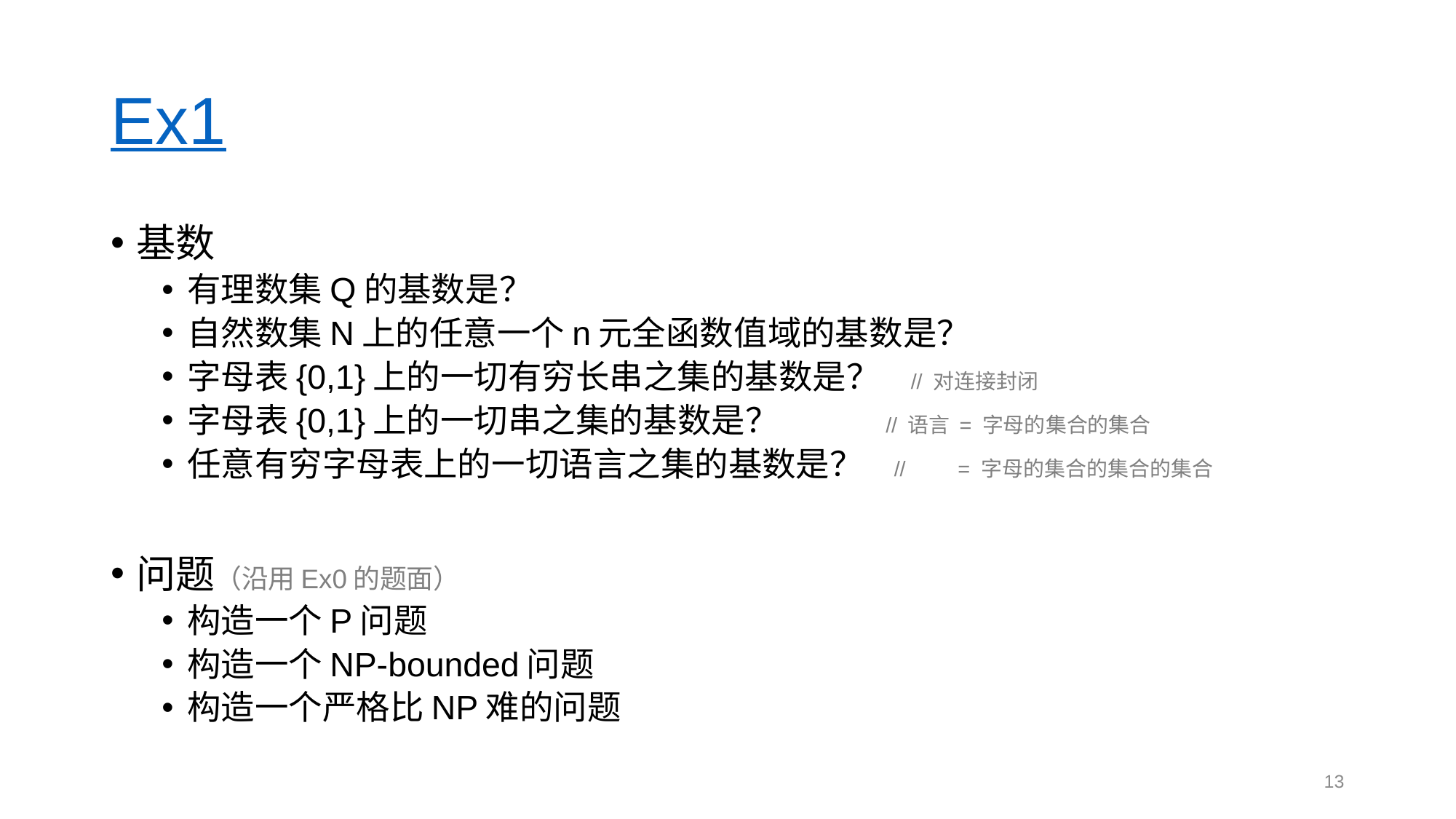

# Ex1
基数
有理数集Q的基数是？
自然数集N上的任意一个n元全函数值域的基数是？
字母表{0,1}上的一切有穷长串之集的基数是？   // 对连接封闭
字母表{0,1}上的一切串之集的基数是？             // 语言 = 字母的集合的集合
任意有穷字母表上的一切语言之集的基数是？   //         = 字母的集合的集合的集合

问题（沿用Ex0的题面）
构造一个P问题
构造一个NP-bounded问题
构造一个严格比NP难的问题
13